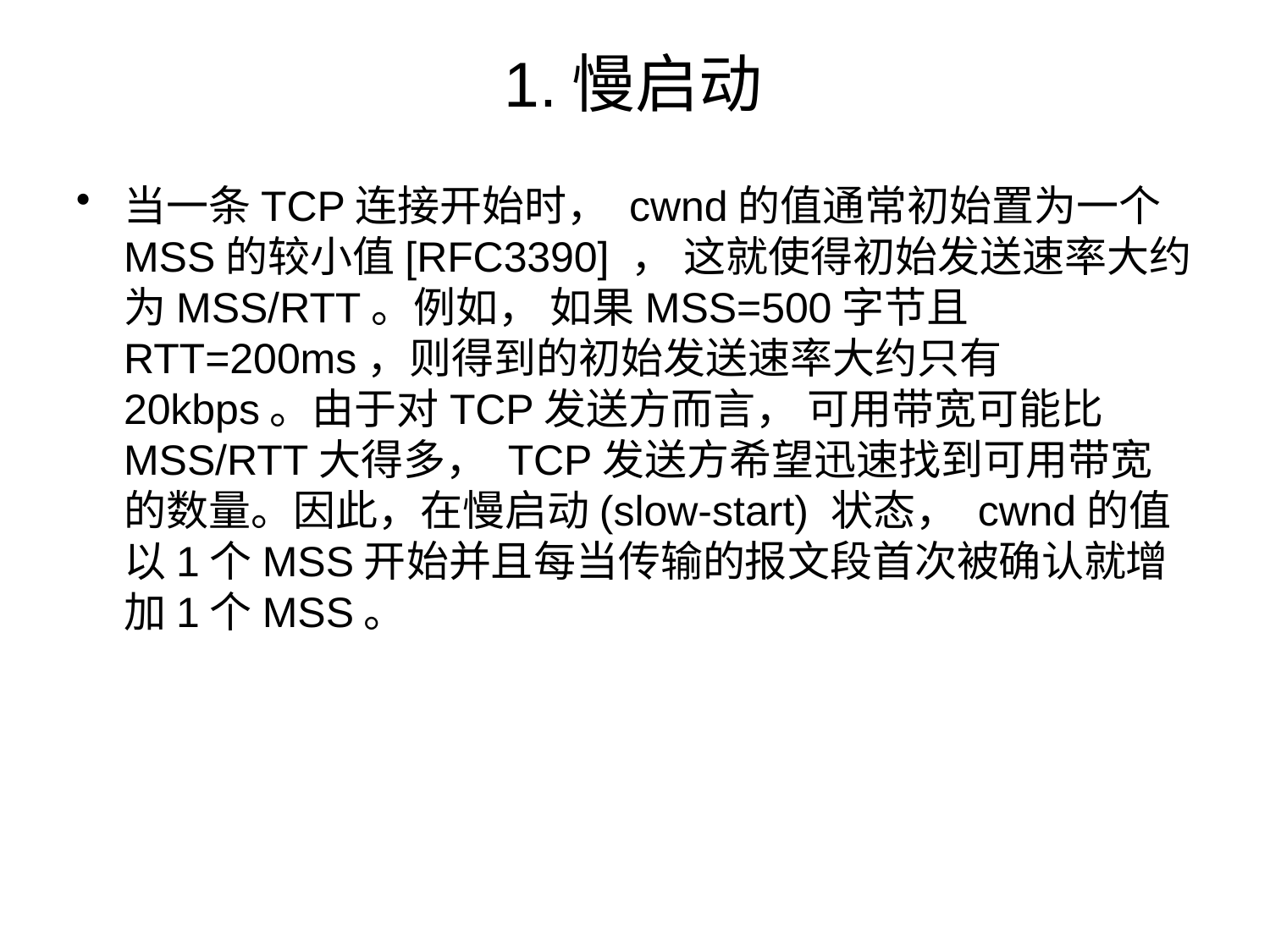

# 1.慢启动
当一条TCP连接开始时， cwnd的值通常初始置为一个MSS的较小值[RFC3390] ， 这就使得初始发送速率大约为MSS/RTT。例如， 如果MSS=500字节且RTT=200ms，则得到的初始发送速率大约只有20kbps。由于对TCP发送方而言， 可用带宽可能比MSS/RTT大得多， TCP发送方希望迅速找到可用带宽的数量。因此，在慢启动(slow-start) 状态， cwnd的值以1个MSS开始并且每当传输的报文段首次被确认就增加1个MSS。